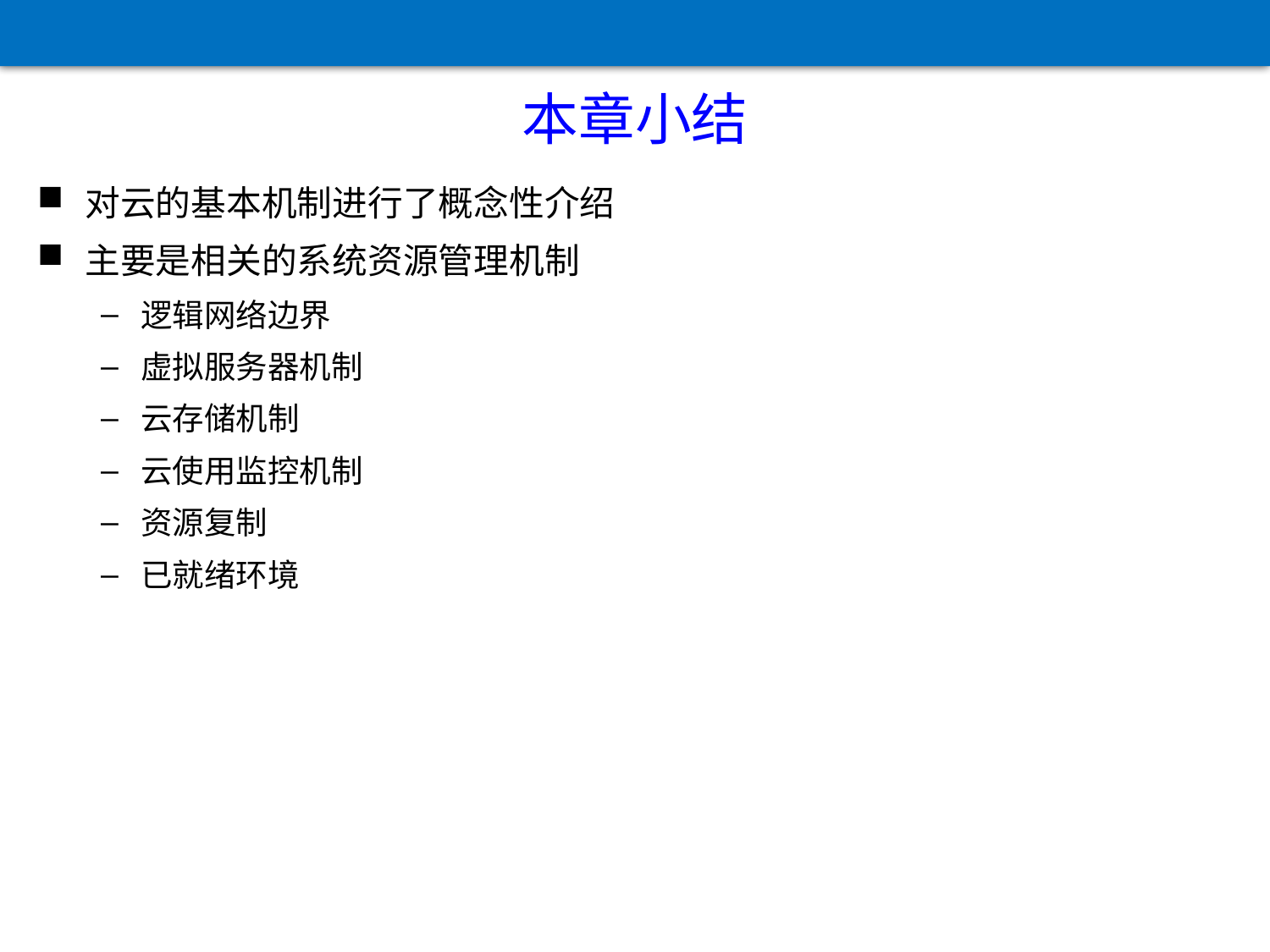

本章小结
对云的基本机制进行了概念性介绍
主要是相关的系统资源管理机制
逻辑网络边界
虚拟服务器机制
云存储机制
云使用监控机制
资源复制
已就绪环境
36